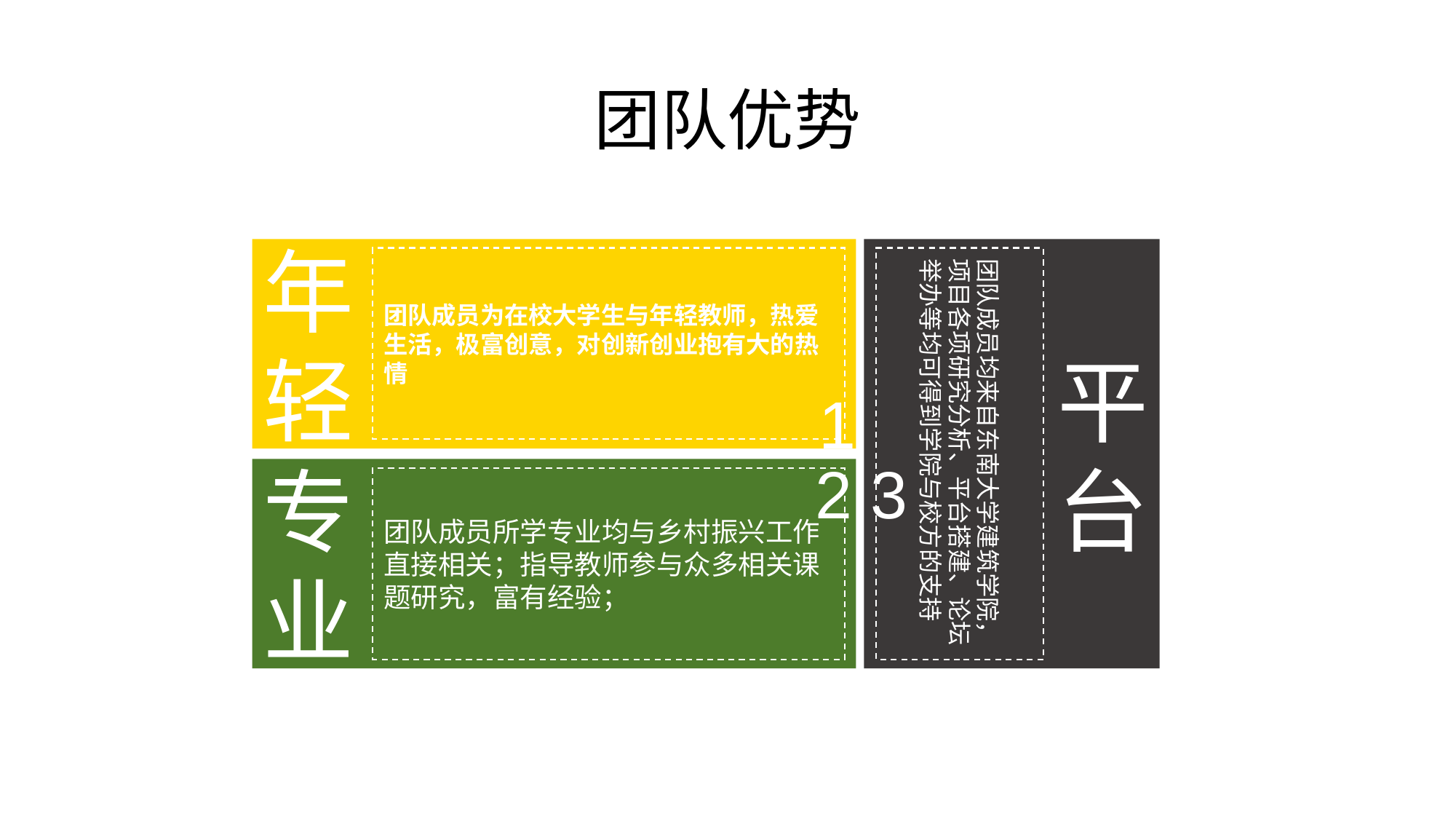

# 团队优势
年
轻
平
台
团队成员为在校大学生与年轻教师，热爱生活，极富创意，对创新创业抱有大的热情
团队成员均来自东南大学建筑学院，项目各项研究分析、平台搭建、论坛举办等均可得到学院与校方的支持
1
3
2
专
业
团队成员所学专业均与乡村振兴工作直接相关；指导教师参与众多相关课题研究，富有经验；